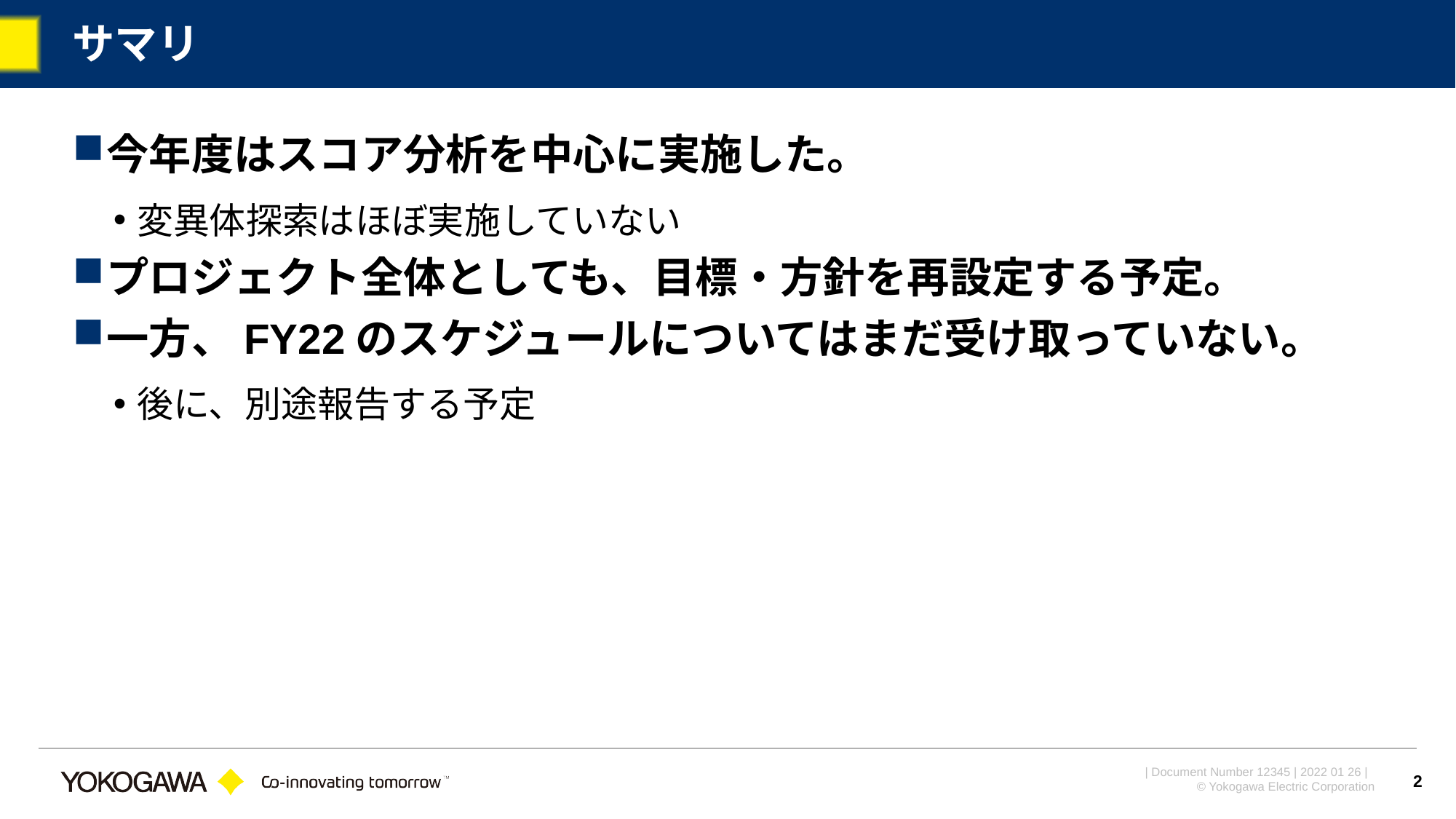

# サマリ
今年度はスコア分析を中心に実施した。
変異体探索はほぼ実施していない
プロジェクト全体としても、目標・方針を再設定する予定。
一方、FY22のスケジュールについてはまだ受け取っていない。
後に、別途報告する予定
2